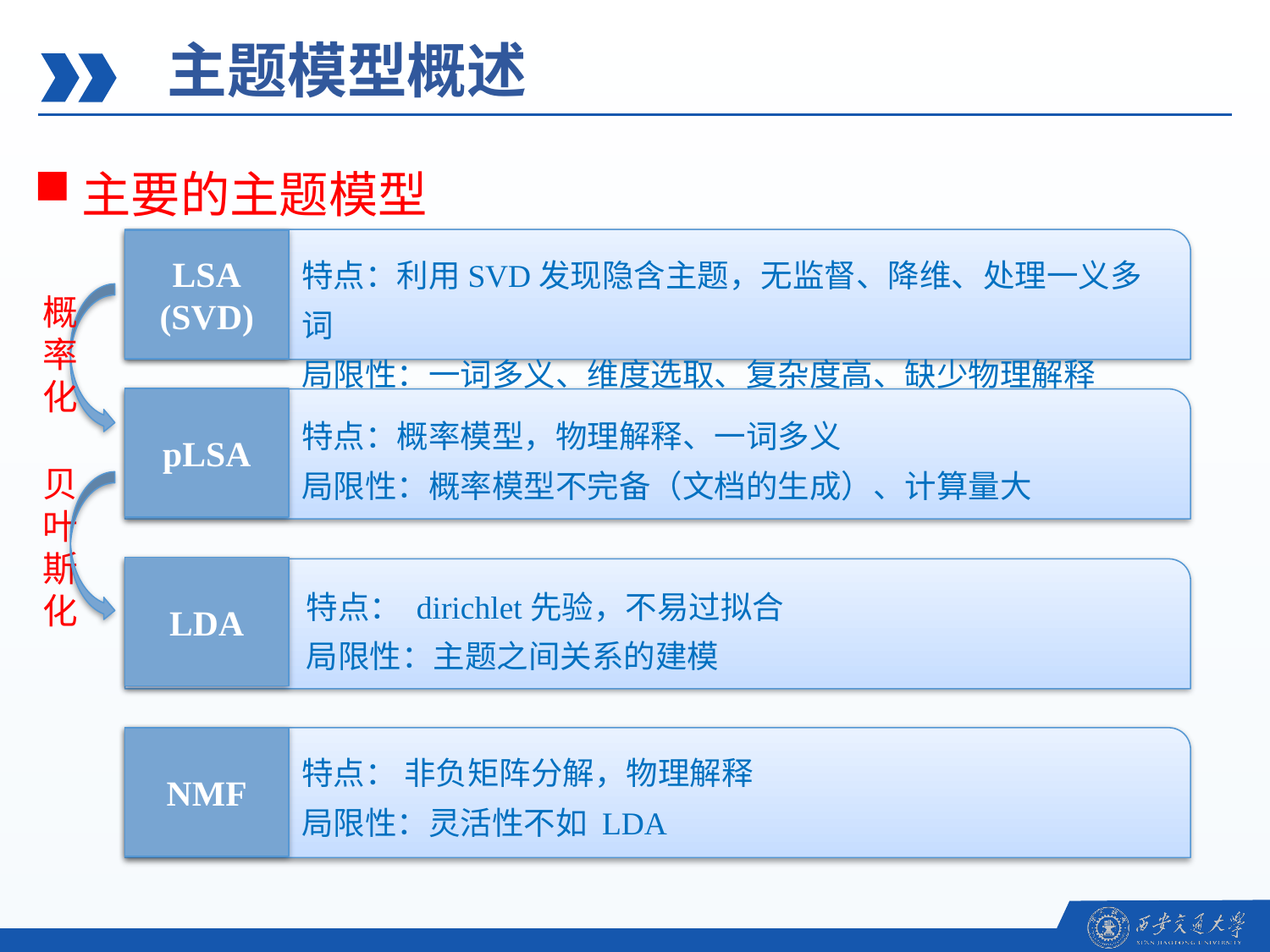

主题模型概述
主要的主题模型

LSA
(SVD)
特点：利用SVD发现隐含主题，无监督、降维、处理一义多词
局限性：一词多义、维度选取、复杂度高、缺少物理解释
概率化

pLSA

特点：概率模型，物理解释、一词多义
局限性：概率模型不完备（文档的生成）、计算量大
贝叶斯化

LDA

特点： dirichlet先验，不易过拟合
局限性：主题之间关系的建模
NMF

特点： 非负矩阵分解，物理解释
局限性：灵活性不如 LDA